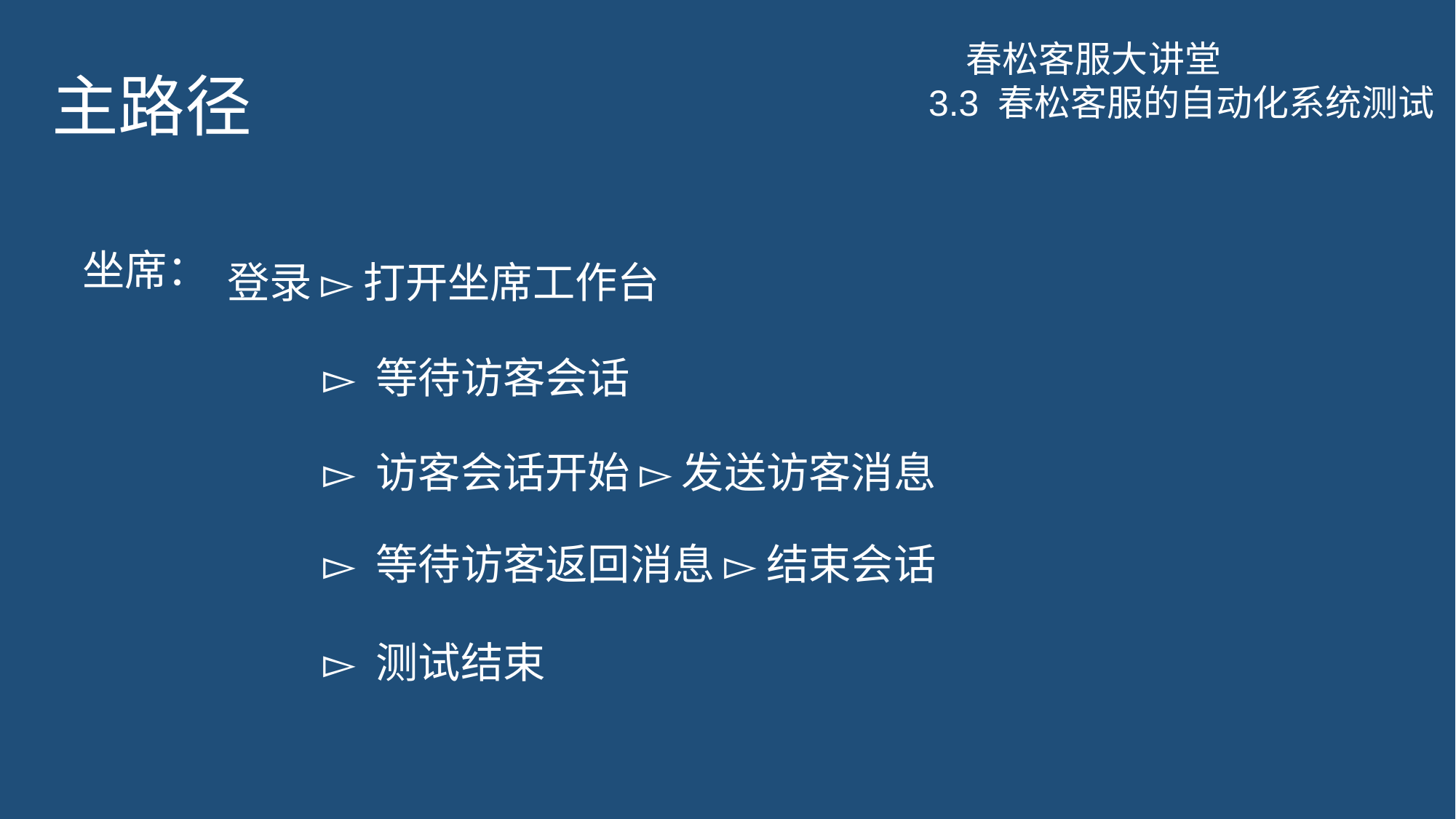

# 主路径
春松客服大讲堂
3.3 春松客服的自动化系统测试
登录 ▻ 打开坐席工作台
坐席：
▻ 等待访客会话
▻ 访客会话开始 ▻ 发送访客消息
▻ 等待访客返回消息 ▻ 结束会话
▻ 测试结束